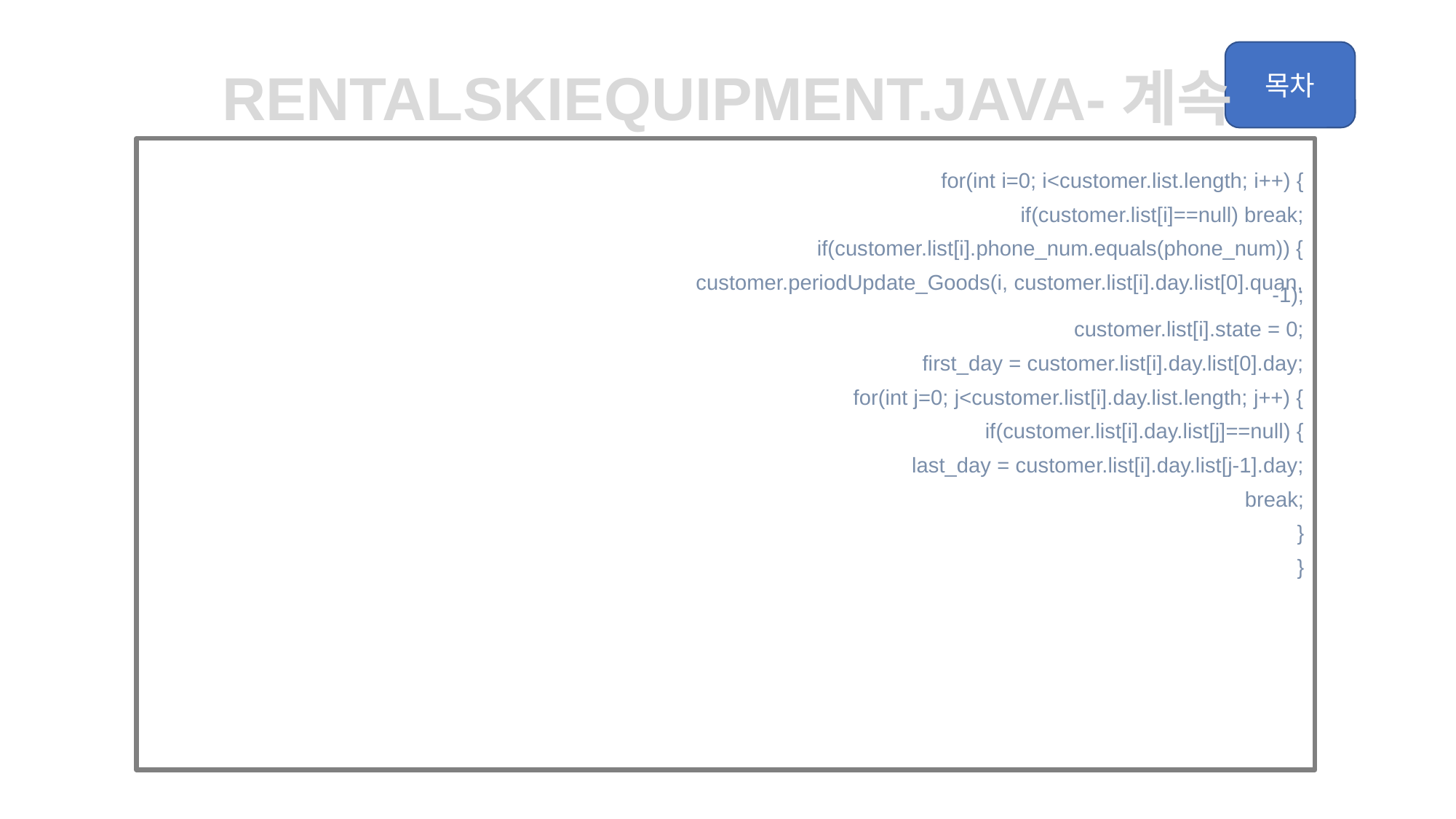

rentalskiequipment.java-계속

			for(int i=0; i<customer.list.length; i++) {
				if(customer.list[i]==null) break;
				if(customer.list[i].phone_num.equals(phone_num)) {
					customer.periodUpdate_Goods(i, customer.list[i].day.list[0].quan, -1);
					customer.list[i].state = 0;
					first_day = customer.list[i].day.list[0].day;
					for(int j=0; j<customer.list[i].day.list.length; j++) {
						if(customer.list[i].day.list[j]==null) {
							last_day = customer.list[i].day.list[j-1].day;
							break;
						}
					}